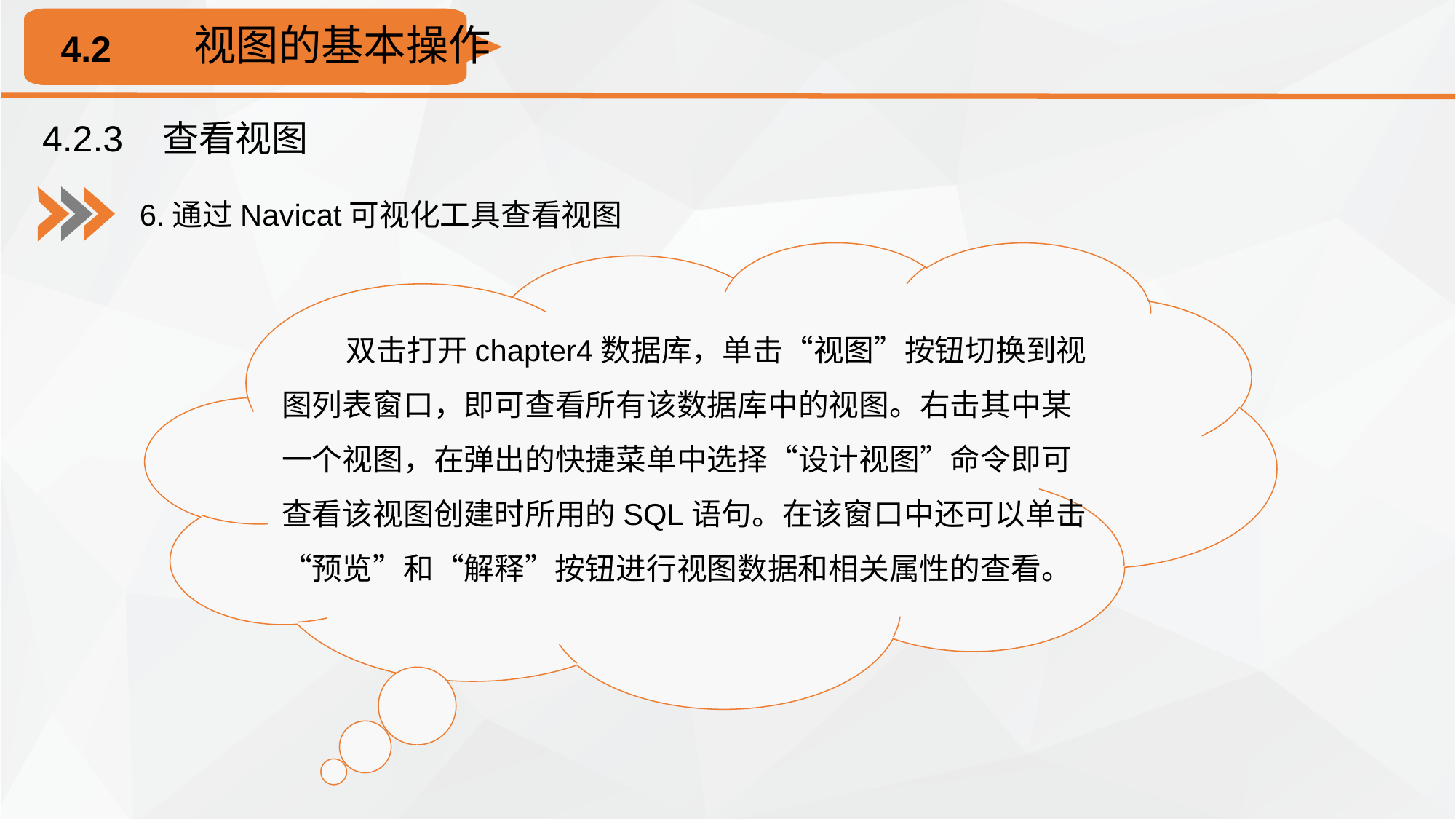

视图的基本操作
4.2
4.2.3   查看视图

6.通过Navicat可视化工具查看视图

双击打开chapter4数据库，单击“视图”按钮切换到视图列表窗口，即可查看所有该数据库中的视图。右击其中某一个视图，在弹出的快捷菜单中选择“设计视图”命令即可查看该视图创建时所用的SQL语句。在该窗口中还可以单击“预览”和“解释”按钮进行视图数据和相关属性的查看。